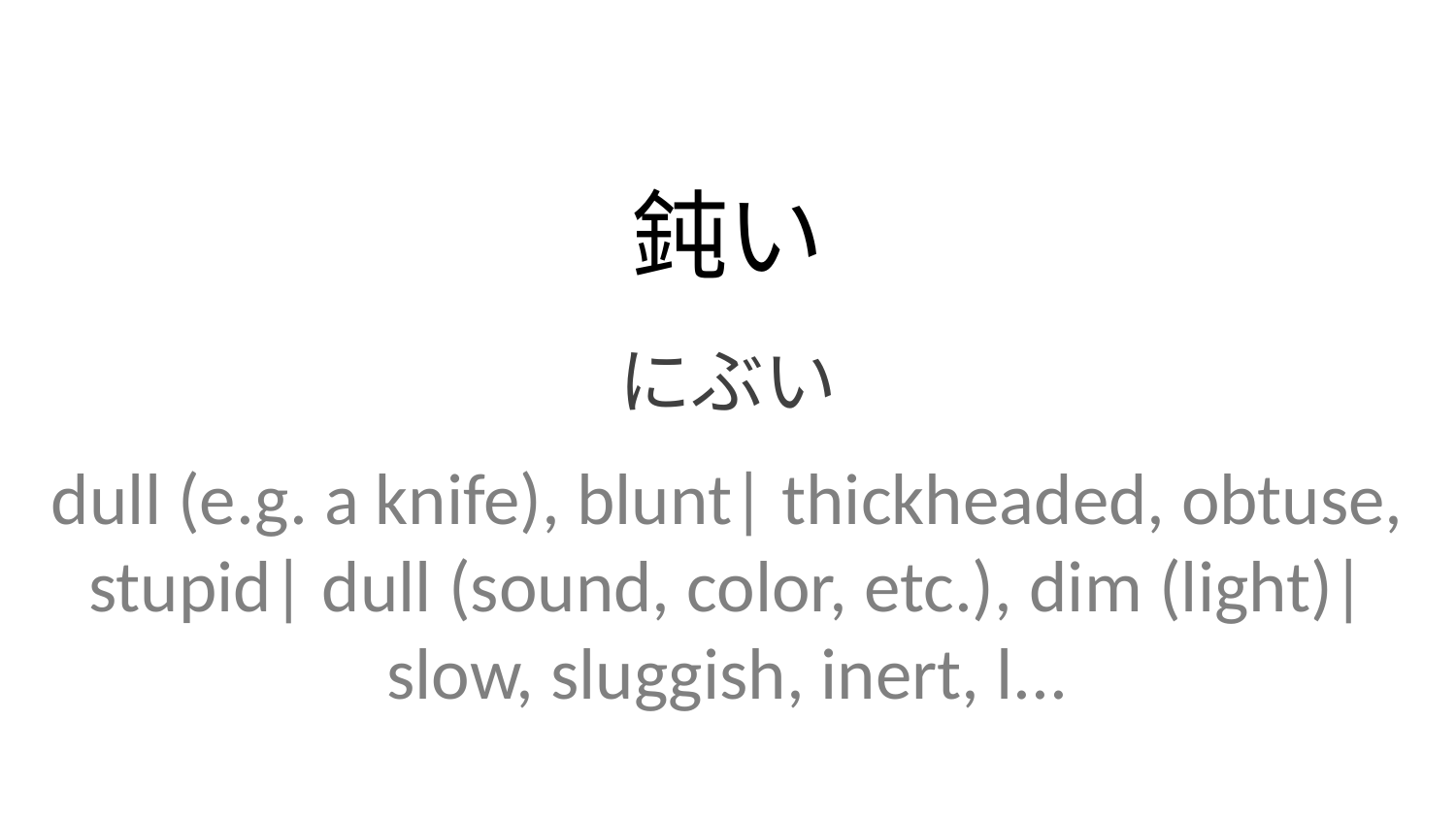

鈍い

にぶい
dull (e.g. a knife), blunt| thickheaded, obtuse, stupid| dull (sound, color, etc.), dim (light)| slow, sluggish, inert, l...